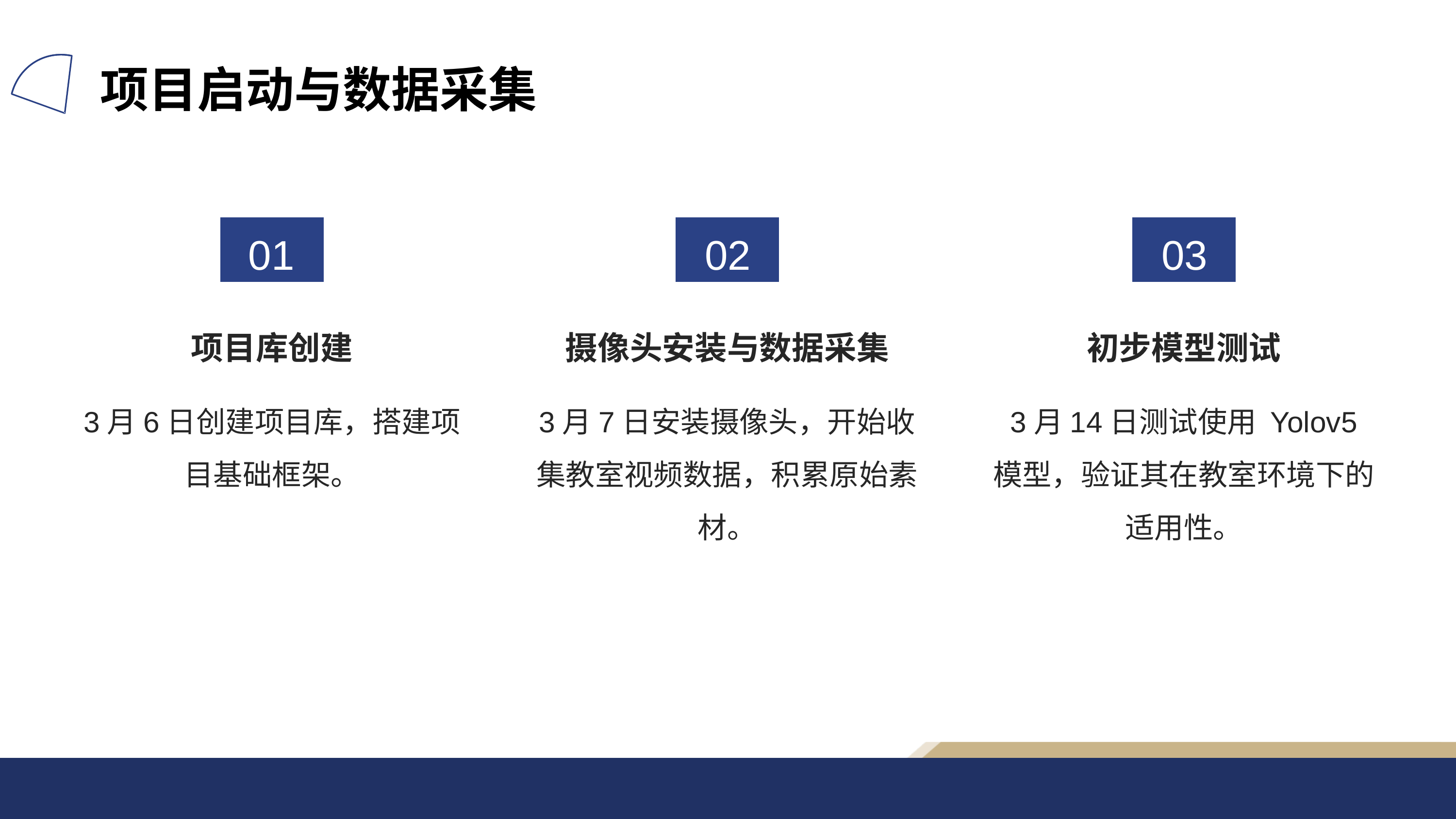

项目启动与数据采集

01

02

03

项目库创建

摄像头安装与数据采集

初步模型测试

3月6日创建项目库，搭建项目基础框架。

3月7日安装摄像头，开始收集教室视频数据，积累原始素材。

3月14日测试使用 Yolov5 模型，验证其在教室环境下的适用性。